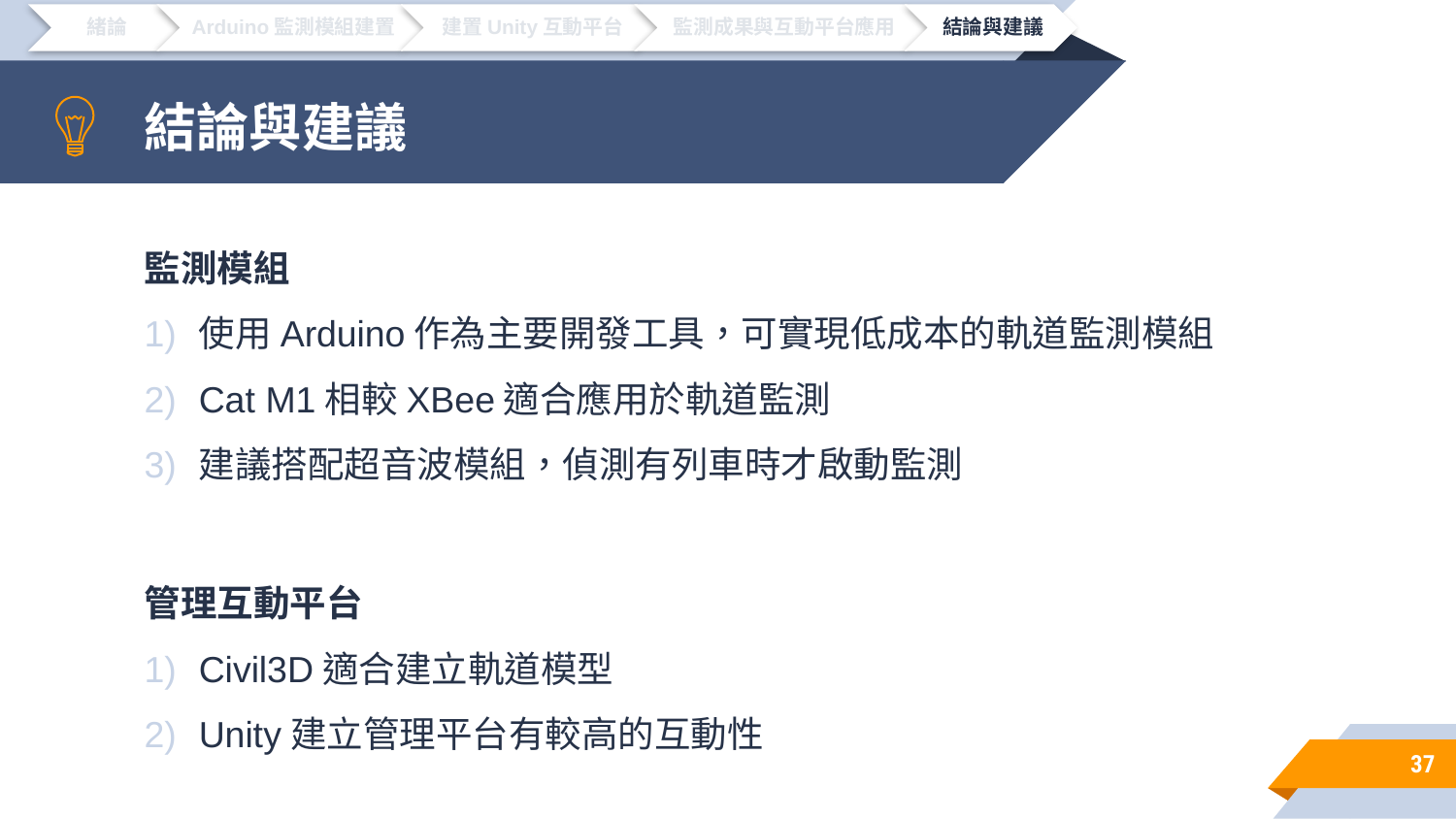

緒論
Arduino監測模組建置
建置Unity互動平台
監測成果與互動平台應用
結論與建議
# 結論與建議

監測模組
使用Arduino作為主要開發工具，可實現低成本的軌道監測模組
Cat M1相較XBee適合應用於軌道監測
建議搭配超音波模組，偵測有列車時才啟動監測

管理互動平台
Civil3D適合建立軌道模型
Unity建立管理平台有較高的互動性
37
以Dynamo建立如軌道重複物件高的物件效率高
建立既有軌道模型可參考軌道CAD檔
自行設計對於軌道之參數
分段與編碼須考量軌道特性
初步驗證軌道養護流程可行性